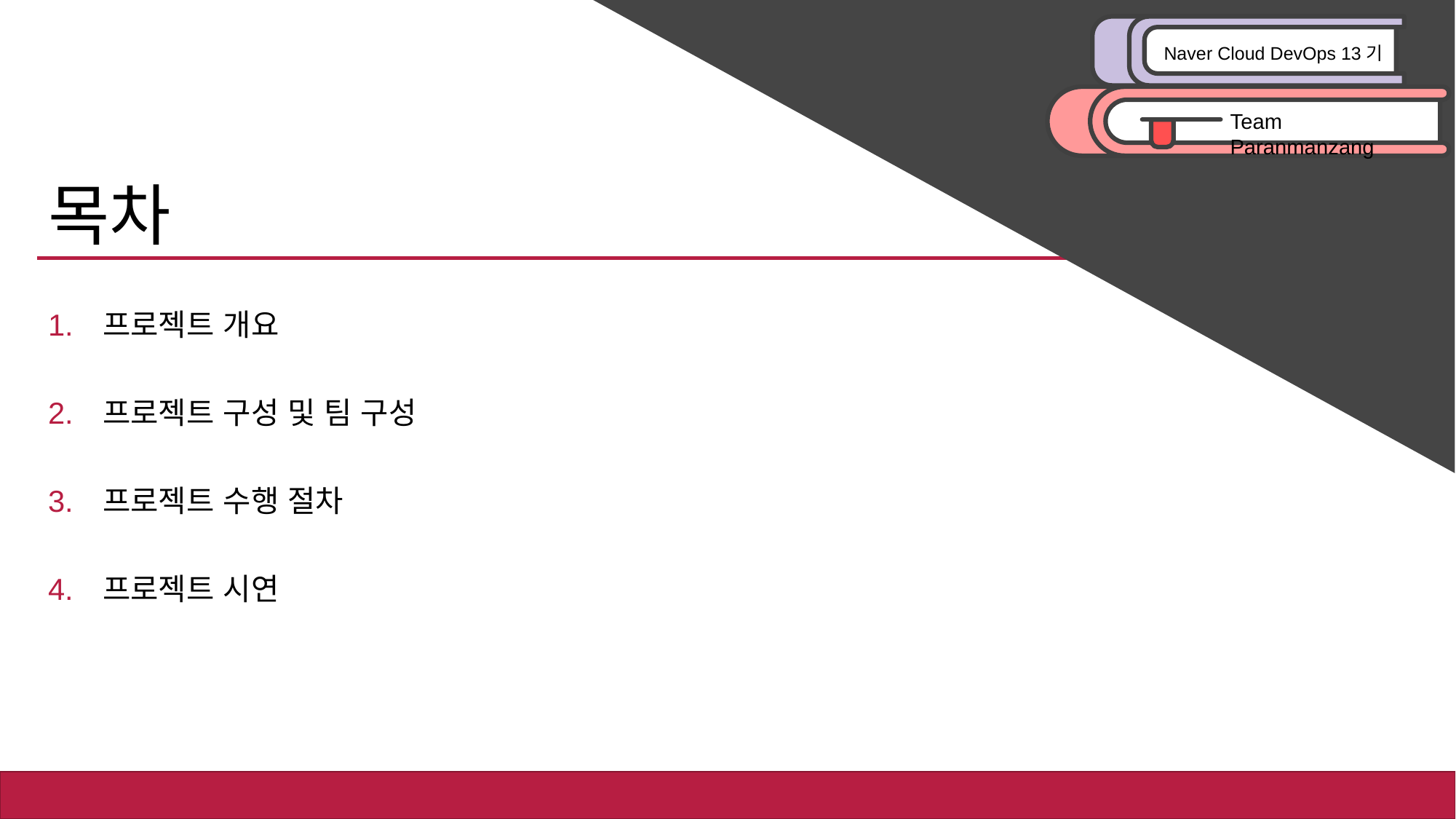

# 목차
프로젝트 개요
프로젝트 구성 및 팀 구성
프로젝트 수행 절차
프로젝트 시연